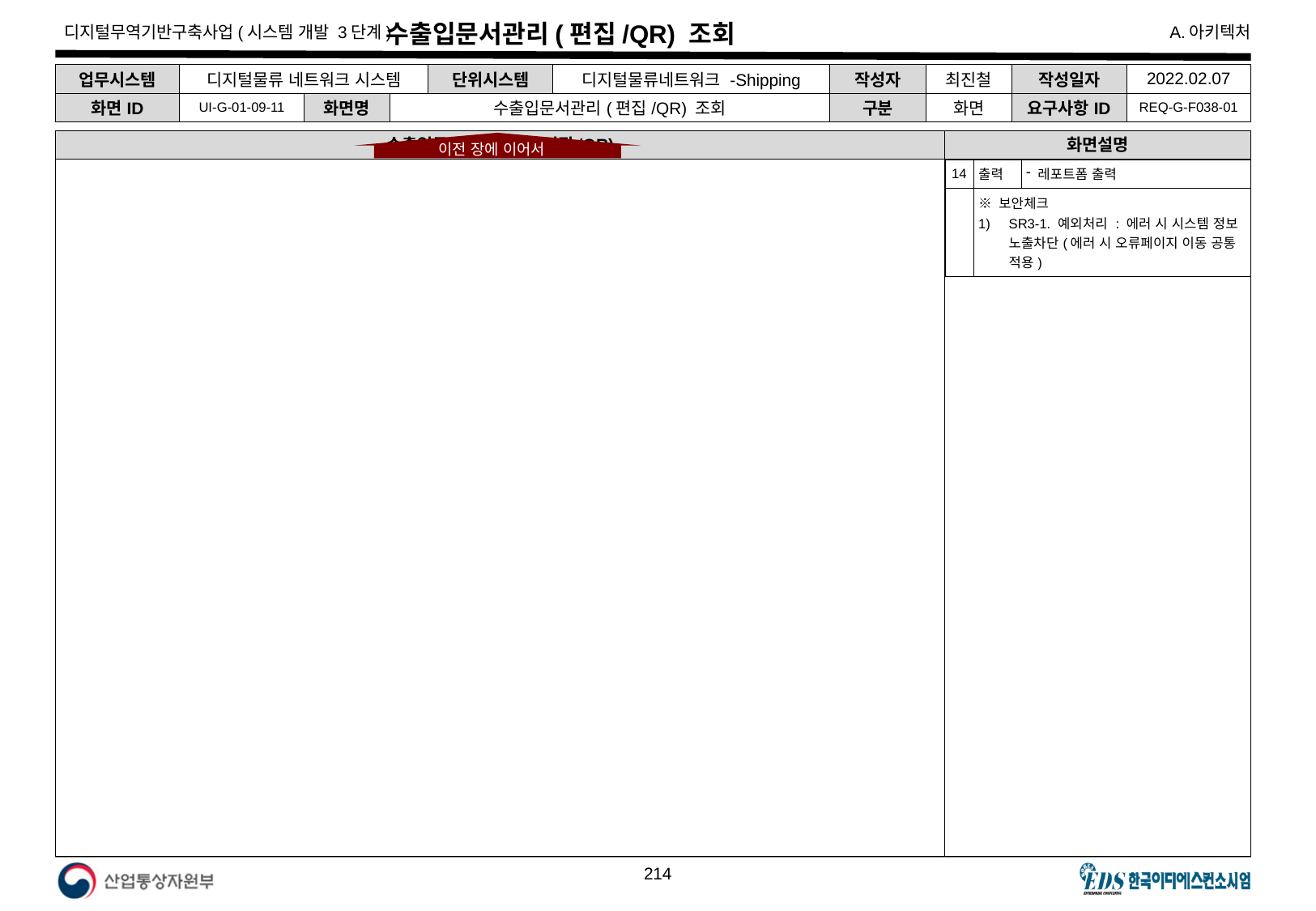

# 수출입문서관리(편집/QR) 조회
| 업무시스템 | 디지털물류 네트워크 시스템 |  |  | 단위시스템 | 디지털물류네트워크 -Shipping | 작성자 | 최진철 | 작성일자 | 2022.02.07 |
| --- | --- | --- | --- | --- | --- | --- | --- | --- | --- |
| 화면ID | UI-G-01-09-11 | 화면명 | 수출입문서관리(편집/QR) 조회 |  |  | 구분 | 화면 | 요구사항ID | REQ-G-F038-01 |
수출입문서관리 조회(편집/QR)
화면설명

이전 장에 이어서

| 14 | 출력 | 레포트폼 출력 |
| --- | --- | --- |
|  | ※ 보안체크 SR3-1. 예외처리 : 에러 시 시스템 정보 노출차단(에러 시 오류페이지 이동 공통 적용) |  |